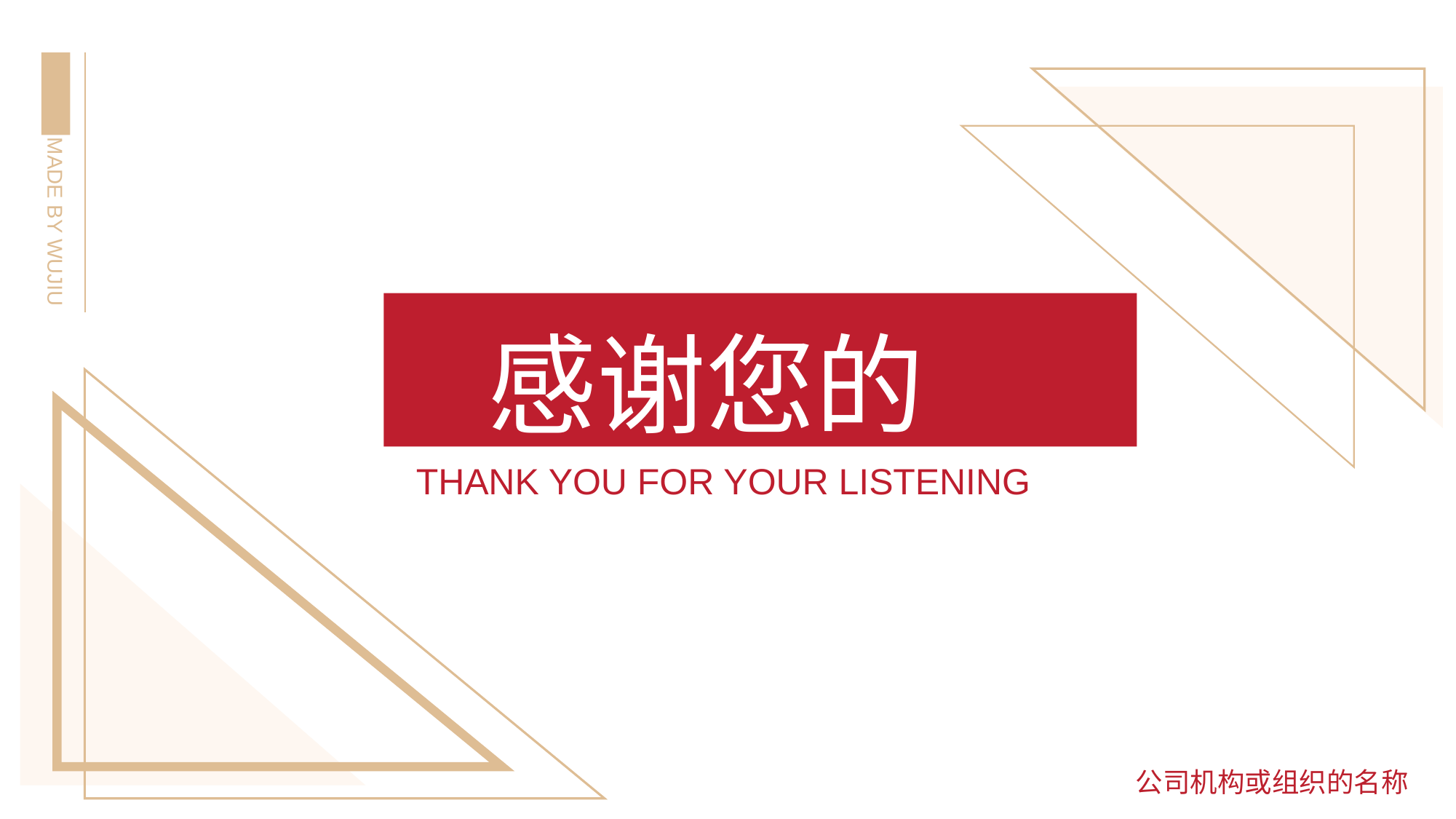

MADE BY WUJIU

感谢您的倾听
THANK YOU FOR YOUR LISTENING

公司机构或组织的名称